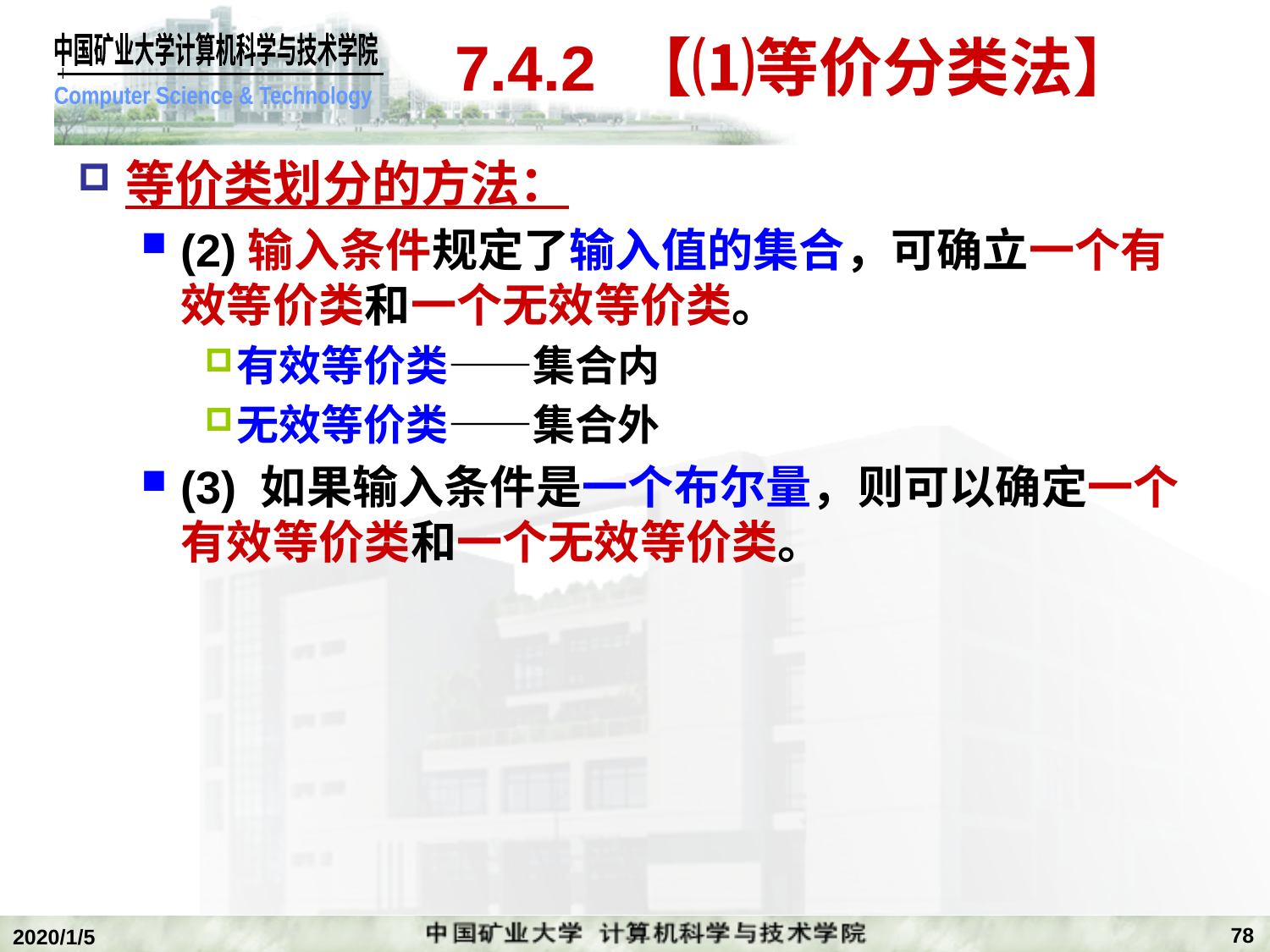

# 7.4.2 【⑴等价分类法】
等价类划分的方法：
(2)输入条件规定了输入值的集合，可确立一个有效等价类和一个无效等价类。
有效等价类——集合内
无效等价类——集合外
(3) 如果输入条件是一个布尔量，则可以确定一个有效等价类和一个无效等价类。

78
2020/1/5